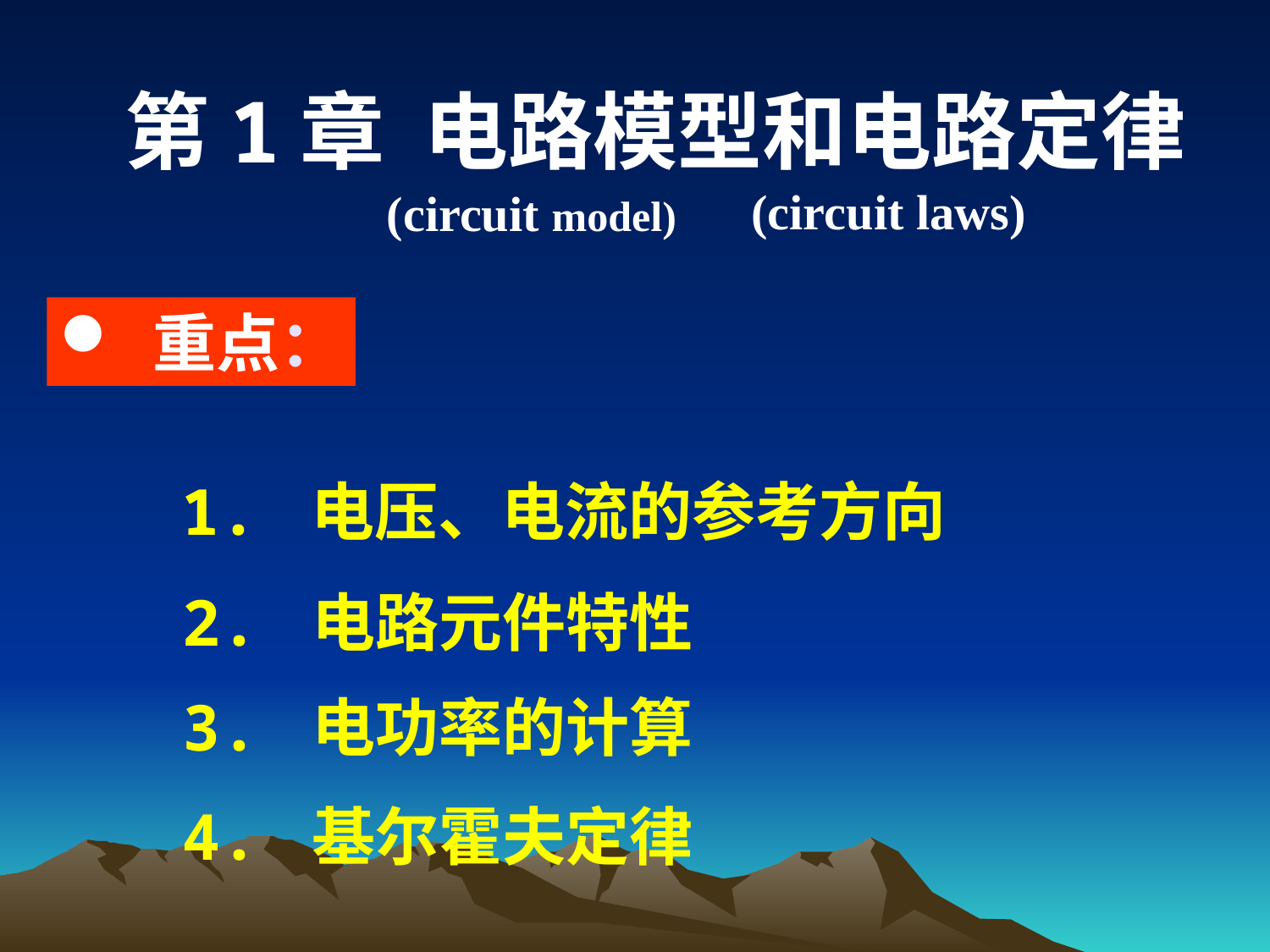

第1章  电路模型和电路定律
(circuit laws)
(circuit model)
 重点：
1. 电压、电流的参考方向
2. 电路元件特性
3. 电功率的计算
4. 基尔霍夫定律